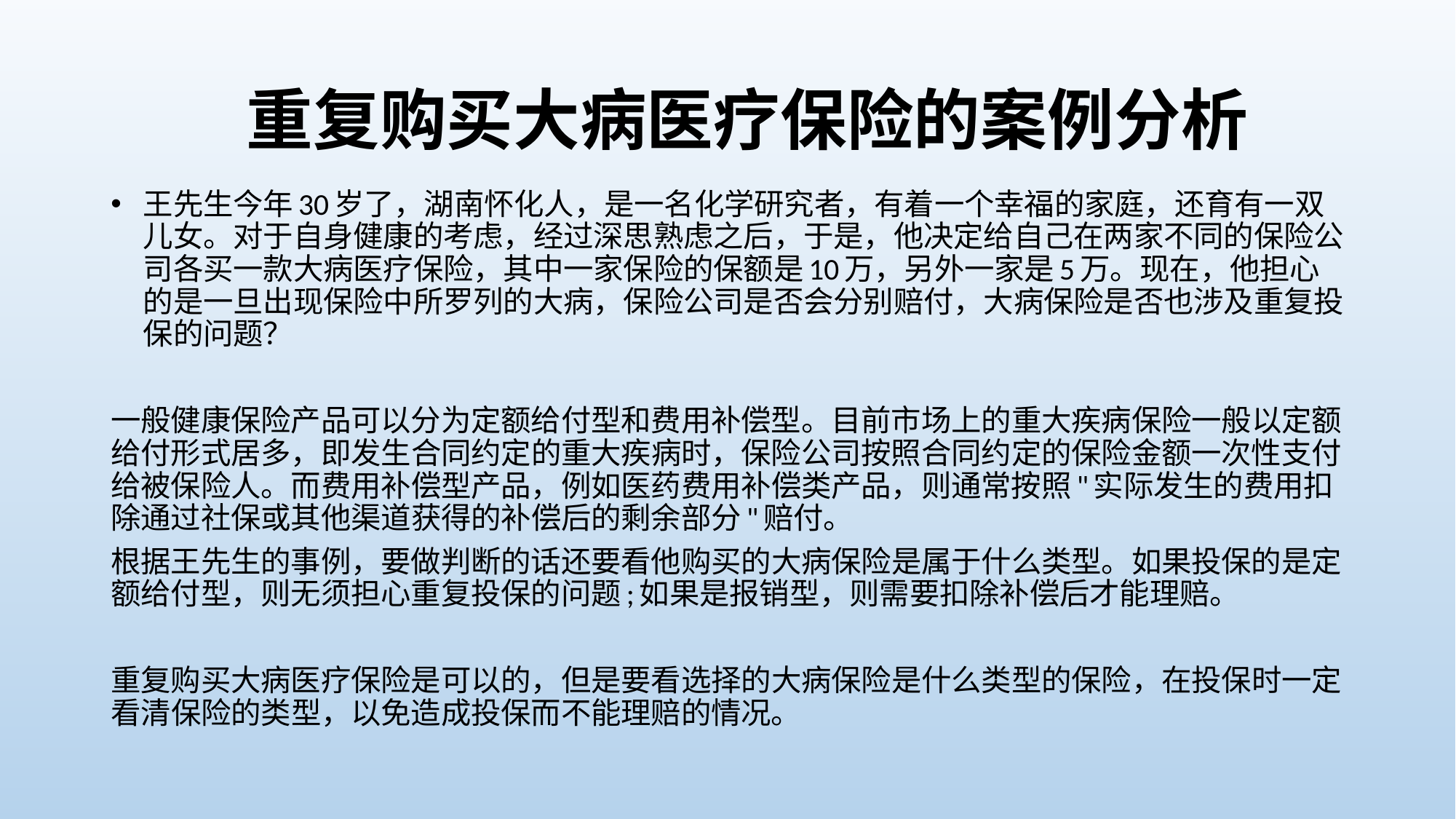

# 重复购买大病医疗保险的案例分析
王先生今年30岁了，湖南怀化人，是一名化学研究者，有着一个幸福的家庭，还育有一双儿女。对于自身健康的考虑，经过深思熟虑之后，于是，他决定给自己在两家不同的保险公司各买一款大病医疗保险，其中一家保险的保额是10万，另外一家是5万。现在，他担心的是一旦出现保险中所罗列的大病，保险公司是否会分别赔付，大病保险是否也涉及重复投保的问题？

一般健康保险产品可以分为定额给付型和费用补偿型。目前市场上的重大疾病保险一般以定额给付形式居多，即发生合同约定的重大疾病时，保险公司按照合同约定的保险金额一次性支付给被保险人。而费用补偿型产品，例如医药费用补偿类产品，则通常按照"实际发生的费用扣除通过社保或其他渠道获得的补偿后的剩余部分"赔付。
根据王先生的事例，要做判断的话还要看他购买的大病保险是属于什么类型。如果投保的是定额给付型，则无须担心重复投保的问题;如果是报销型，则需要扣除补偿后才能理赔。

重复购买大病医疗保险是可以的，但是要看选择的大病保险是什么类型的保险，在投保时一定看清保险的类型，以免造成投保而不能理赔的情况。